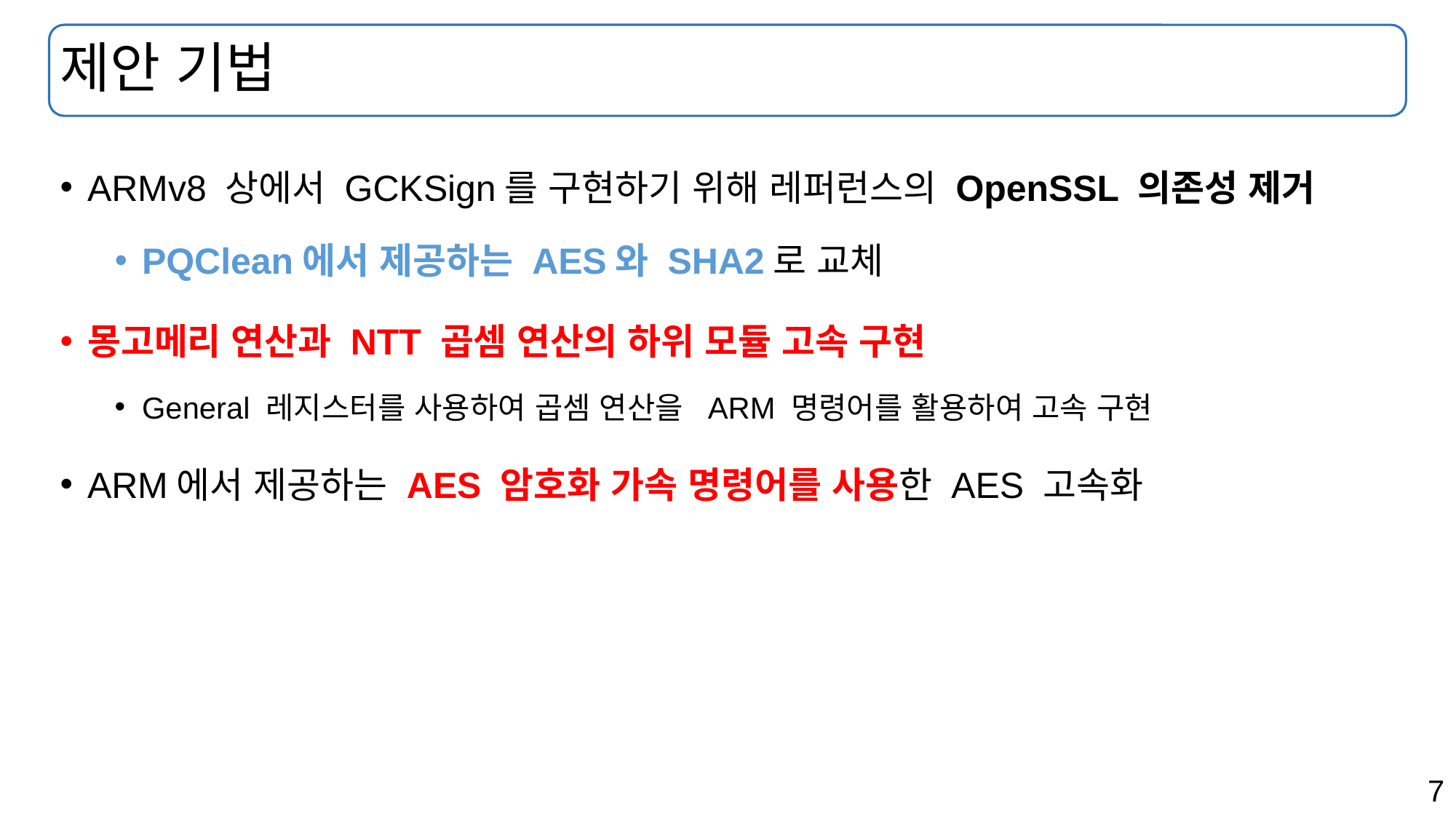

# 제안 기법
ARMv8 상에서 GCKSign를 구현하기 위해 레퍼런스의 OpenSSL 의존성 제거
PQClean에서 제공하는 AES와 SHA2로 교체
몽고메리 연산과 NTT 곱셈 연산의 하위 모듈 고속 구현
General 레지스터를 사용하여 곱셈 연산을  ARM 명령어를 활용하여 고속 구현
ARM에서 제공하는 AES 암호화 가속 명령어를 사용한 AES 고속화